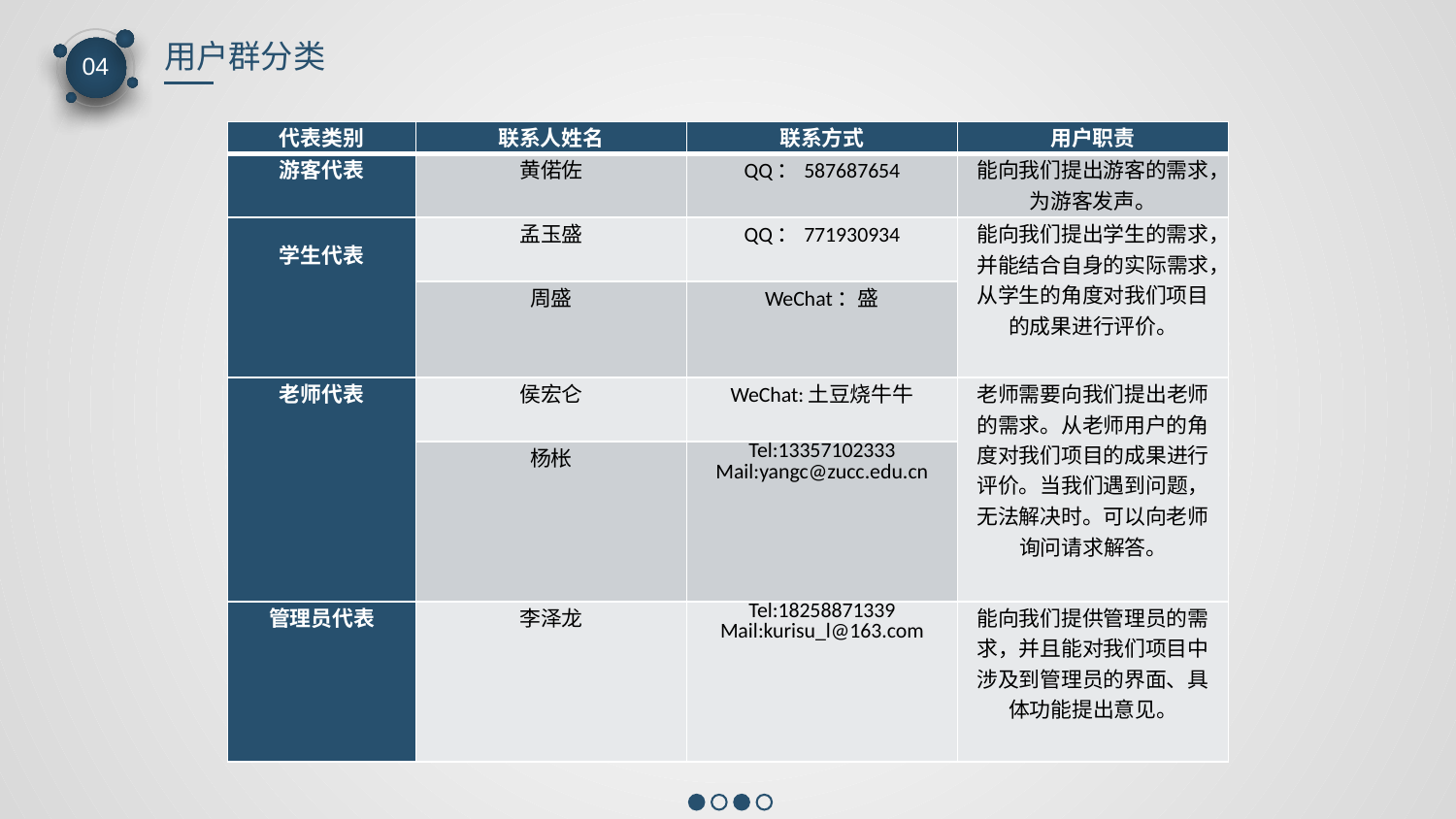

用户群分类
04
| 代表类别 | 联系人姓名 | 联系方式 | 用户职责 |
| --- | --- | --- | --- |
| 游客代表 | 黄偌佐 | QQ：587687654 | 能向我们提出游客的需求，为游客发声。 |
| 学生代表 | 孟玉盛 | QQ：771930934 | 能向我们提出学生的需求，并能结合自身的实际需求，从学生的角度对我们项目的成果进行评价。 |
|  | 周盛 | WeChat：盛 |  |
| 老师代表 | 侯宏仑 | WeChat:土豆烧牛牛 | 老师需要向我们提出老师的需求。从老师用户的角度对我们项目的成果进行评价。当我们遇到问题，无法解决时。可以向老师询问请求解答。 |
|  | 杨枨 | Tel:13357102333 Mail:yangc@zucc.edu.cn |  |
| 管理员代表 | 李泽龙 | Tel:18258871339 Mail:kurisu\_l@163.com | 能向我们提供管理员的需求，并且能对我们项目中涉及到管理员的界面、具体功能提出意见。 |